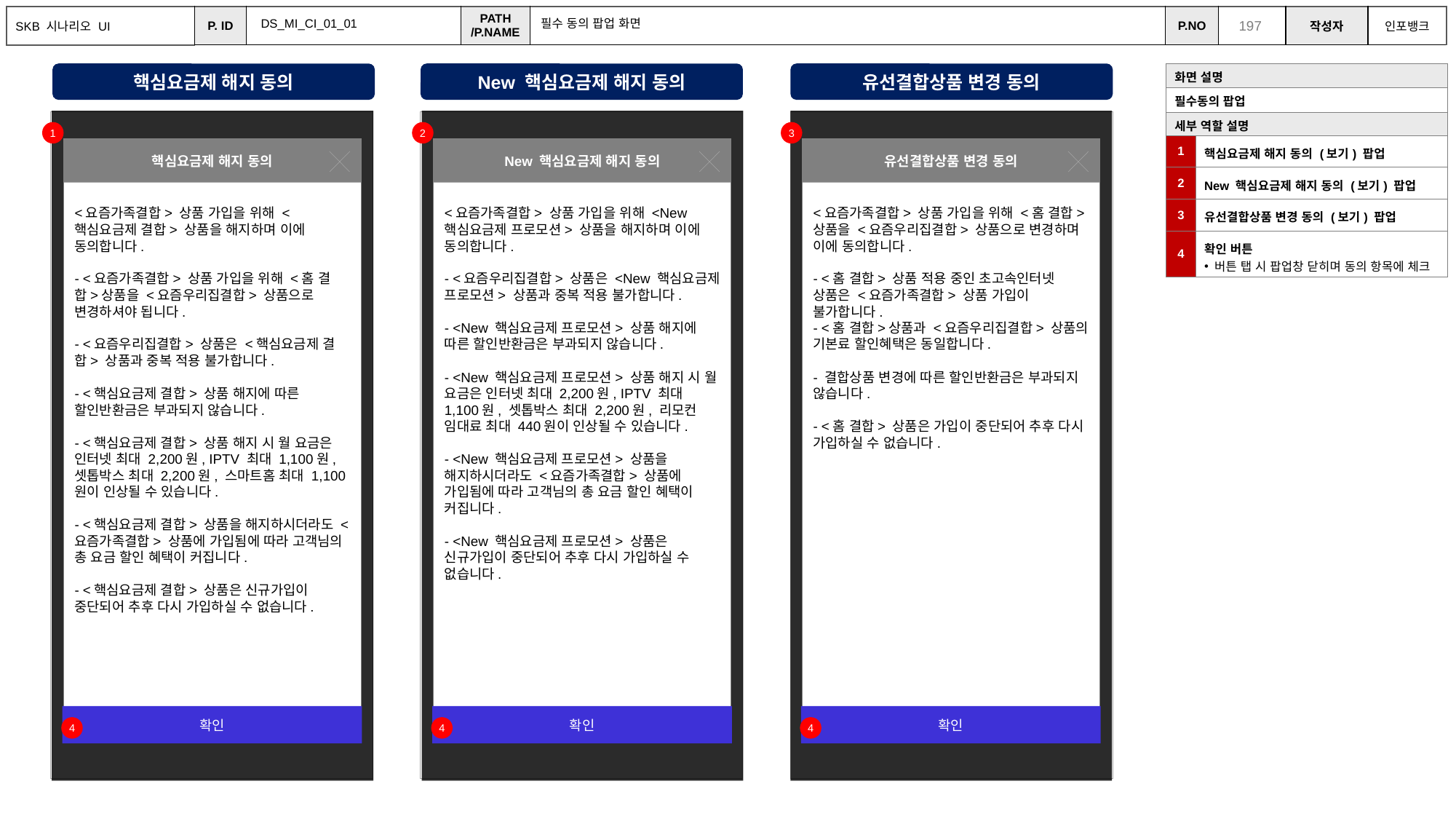

DS_MI_CI_01_01
필수 동의 팝업 화면
핵심요금제 해지 동의
New 핵심요금제 해지 동의
유선결합상품 변경 동의
| 화면 설명 |  |
| --- | --- |
| 필수동의 팝업 |  |
| 세부 역할 설명 |  |
| 1 | 핵심요금제 해지 동의 (보기) 팝업 |
| 2 | New 핵심요금제 해지 동의 (보기) 팝업 |
| 3 | 유선결합상품 변경 동의 (보기) 팝업 |
| 4 | 확인 버튼 버튼 탭 시 팝업창 닫히며 동의 항목에 체크 |
핵심요금제 해지 동의
핵심요금제 해지 동의
핵심요금제 해지 동의
1
2
3
핵심요금제 해지 동의
New 핵심요금제 해지 동의
유선결합상품 변경 동의
핵심요금제 해지 동의
핵심요금제 해지 동의
핵심요금제 해지 동의
<요즘가족결합> 상품 가입을 위해 <핵심요금제 결합> 상품을 해지하며 이에 동의합니다.

- <요즘가족결합> 상품 가입을 위해 <홈 결합>상품을 <요즘우리집결합> 상품으로 변경하셔야 됩니다.

- <요즘우리집결합> 상품은 <핵심요금제 결합> 상품과 중복 적용 불가합니다.

- <핵심요금제 결합> 상품 해지에 따른 할인반환금은 부과되지 않습니다.

- <핵심요금제 결합> 상품 해지 시 월 요금은 인터넷 최대 2,200원, IPTV 최대 1,100원, 셋톱박스 최대 2,200원, 스마트홈 최대 1,100원이 인상될 수 있습니다.

- <핵심요금제 결합> 상품을 해지하시더라도 <요즘가족결합> 상품에 가입됨에 따라 고객님의 총 요금 할인 혜택이 커집니다.

- <핵심요금제 결합> 상품은 신규가입이 중단되어 추후 다시 가입하실 수 없습니다.
<요즘가족결합> 상품 가입을 위해 <New 핵심요금제 프로모션> 상품을 해지하며 이에 동의합니다.

- <요즘우리집결합> 상품은 <New 핵심요금제 프로모션> 상품과 중복 적용 불가합니다.

- <New 핵심요금제 프로모션> 상품 해지에 따른 할인반환금은 부과되지 않습니다.

- <New 핵심요금제 프로모션> 상품 해지 시 월 요금은 인터넷 최대 2,200원, IPTV 최대 1,100원, 셋톱박스 최대 2,200원, 리모컨 임대료 최대 440원이 인상될 수 있습니다.

- <New 핵심요금제 프로모션> 상품을 해지하시더라도 <요즘가족결합> 상품에 가입됨에 따라 고객님의 총 요금 할인 혜택이 커집니다.

- <New 핵심요금제 프로모션> 상품은 신규가입이 중단되어 추후 다시 가입하실 수 없습니다.
<요즘가족결합> 상품 가입을 위해 <홈 결합>상품을 <요즘우리집결합> 상품으로 변경하며 이에 동의합니다.

- <홈 결합> 상품 적용 중인 초고속인터넷 상품은 <요즘가족결합> 상품 가입이 불가합니다.
- <홈 결합>상품과 <요즘우리집결합> 상품의 기본료 할인혜택은 동일합니다.

- 결합상품 변경에 따른 할인반환금은 부과되지 않습니다.

- <홈 결합> 상품은 가입이 중단되어 추후 다시 가입하실 수 없습니다.
확인
확인
확인
4
4
4